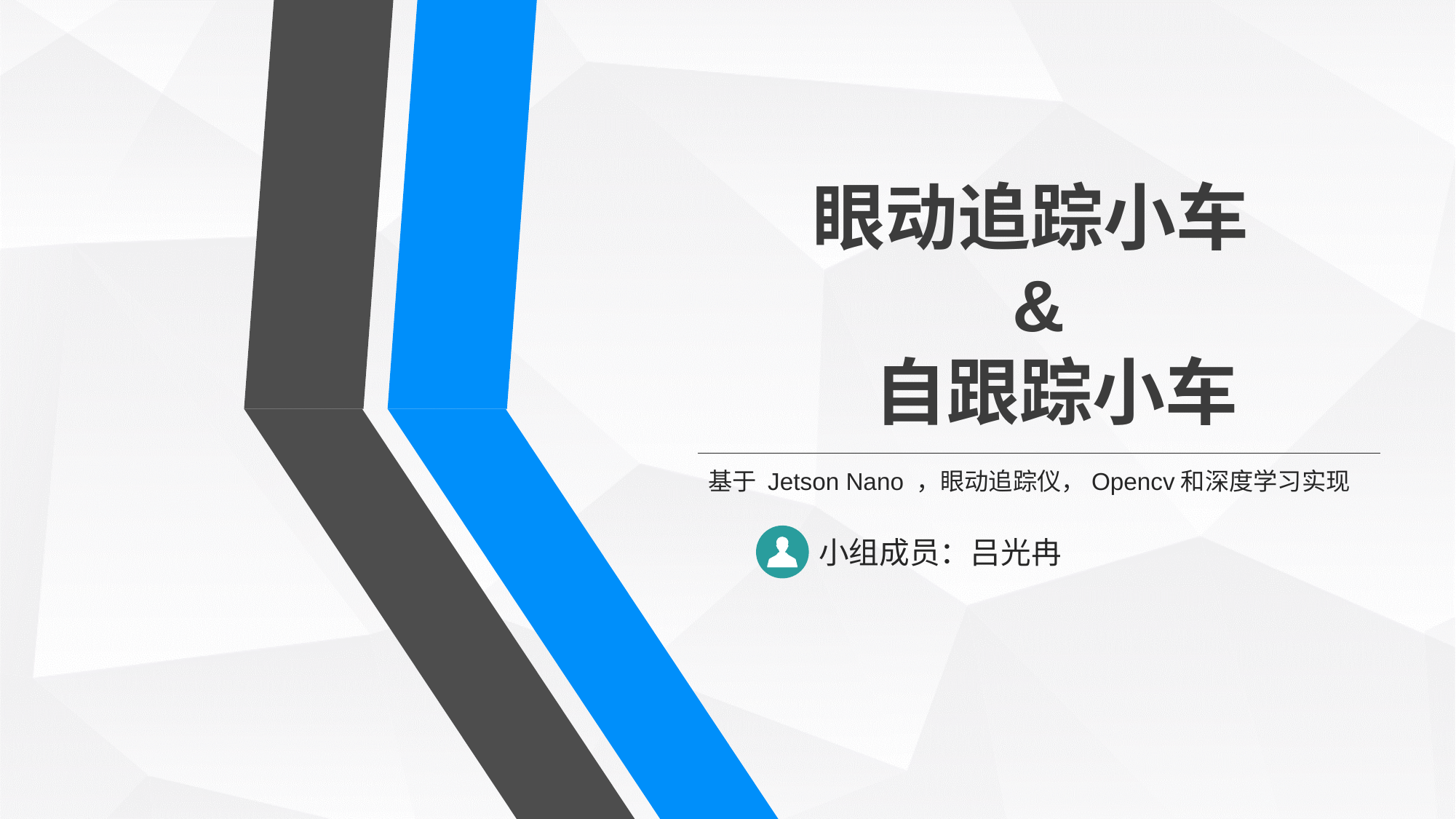

眼动追踪小车
&
 自跟踪小车
基于 Jetson Nano ，眼动追踪仪，Opencv和深度学习实现

小组成员：吕光冉